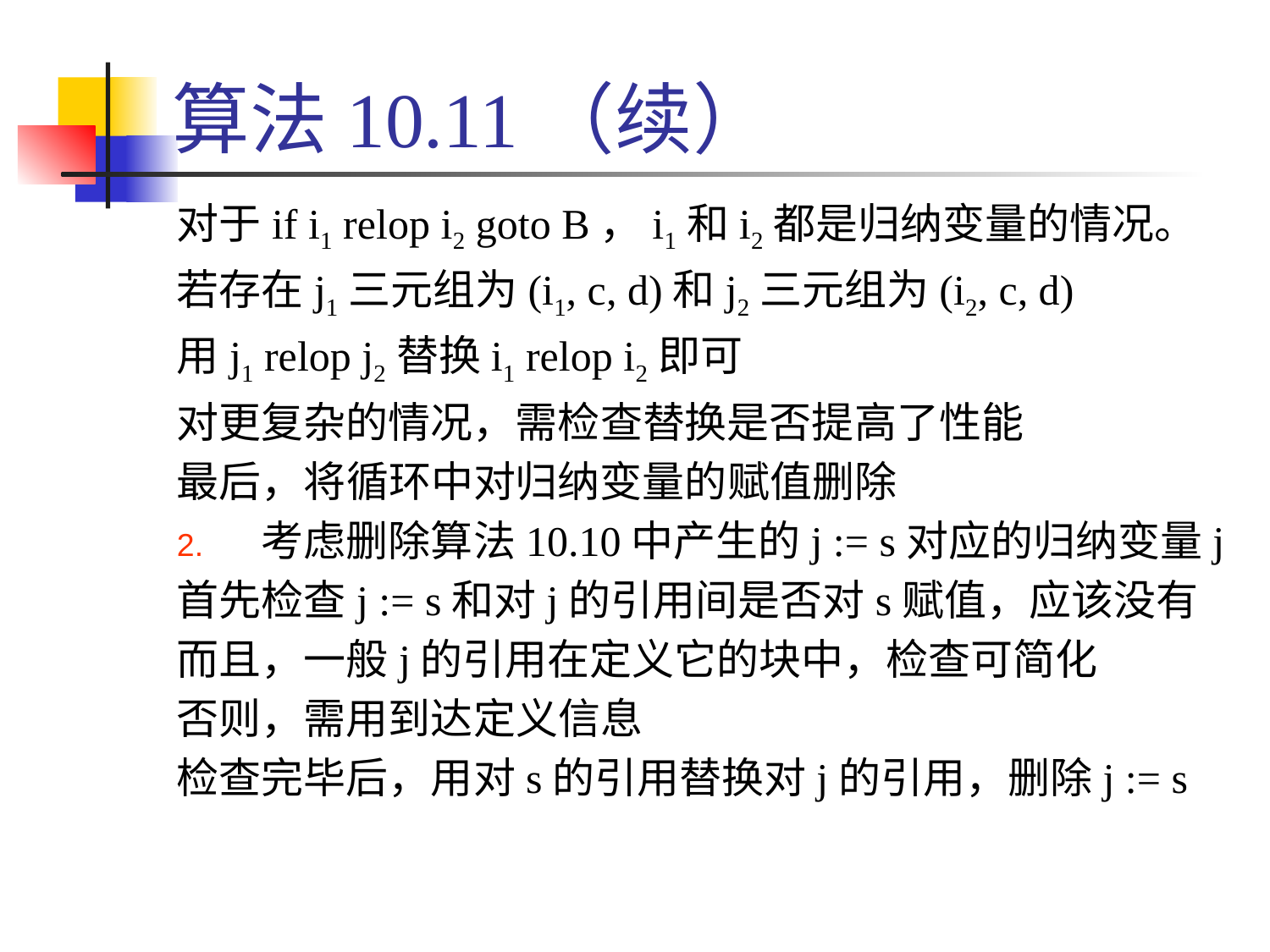

# 算法10.11（续）
对于if i1 relop i2 goto B，i1和i2都是归纳变量的情况。
若存在j1三元组为(i1, c, d)和j2三元组为(i2, c, d)
用j1 relop j2替换i1 relop i2即可
对更复杂的情况，需检查替换是否提高了性能
最后，将循环中对归纳变量的赋值删除
考虑删除算法10.10中产生的j := s对应的归纳变量j
首先检查j := s和对j的引用间是否对s赋值，应该没有
而且，一般j的引用在定义它的块中，检查可简化
否则，需用到达定义信息
检查完毕后，用对s的引用替换对j的引用，删除j := s